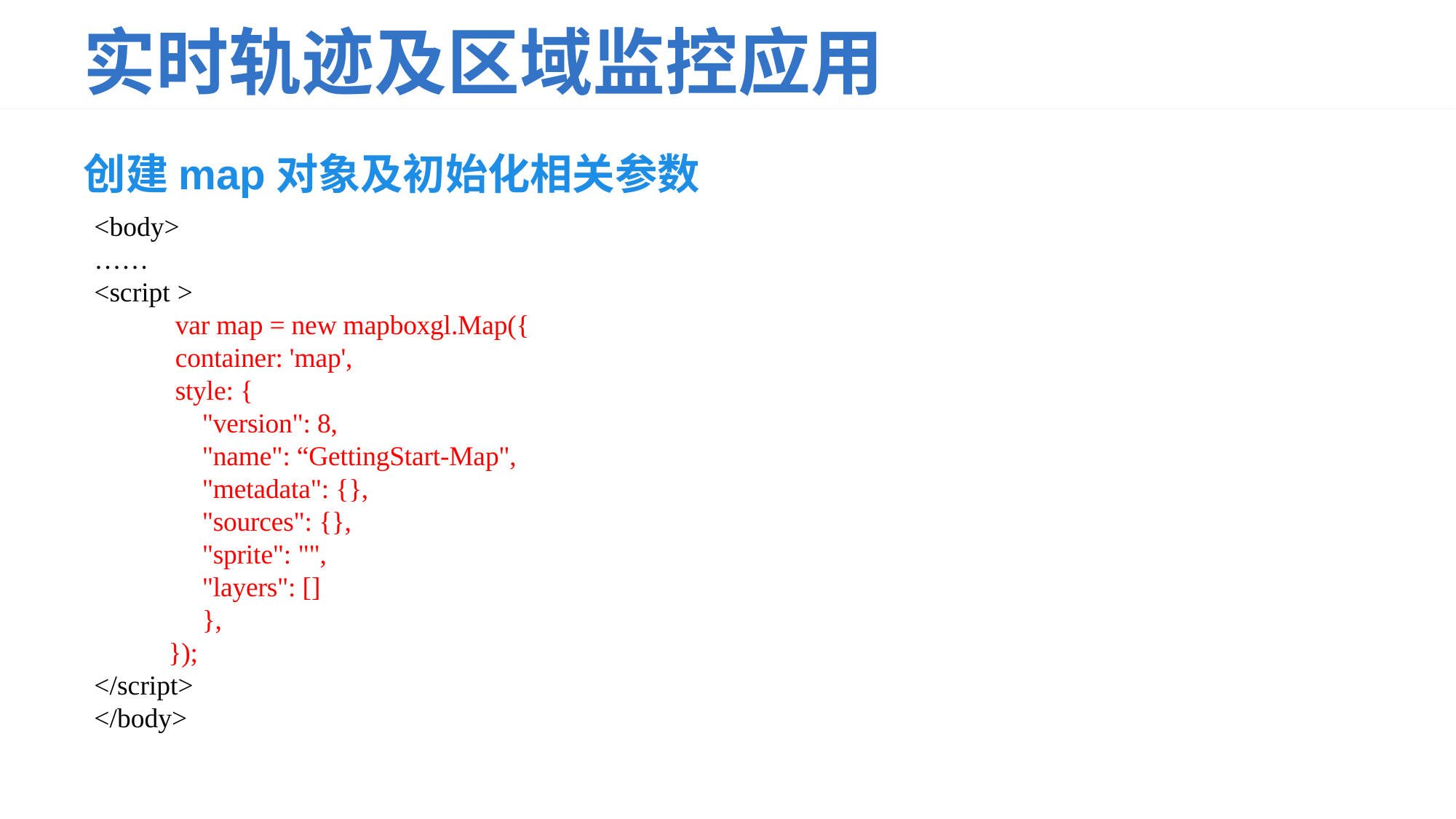

# 实时轨迹及区域监控应用
创建map对象及初始化相关参数

<body>
……
<script >
            var map = new mapboxgl.Map({
            container: 'map',
            style: {
                "version": 8,
                "name": “GettingStart-Map",
                "metadata": {},
                "sources": {},
                "sprite": "",
                "layers": []
                },
           });
</script>
</body>